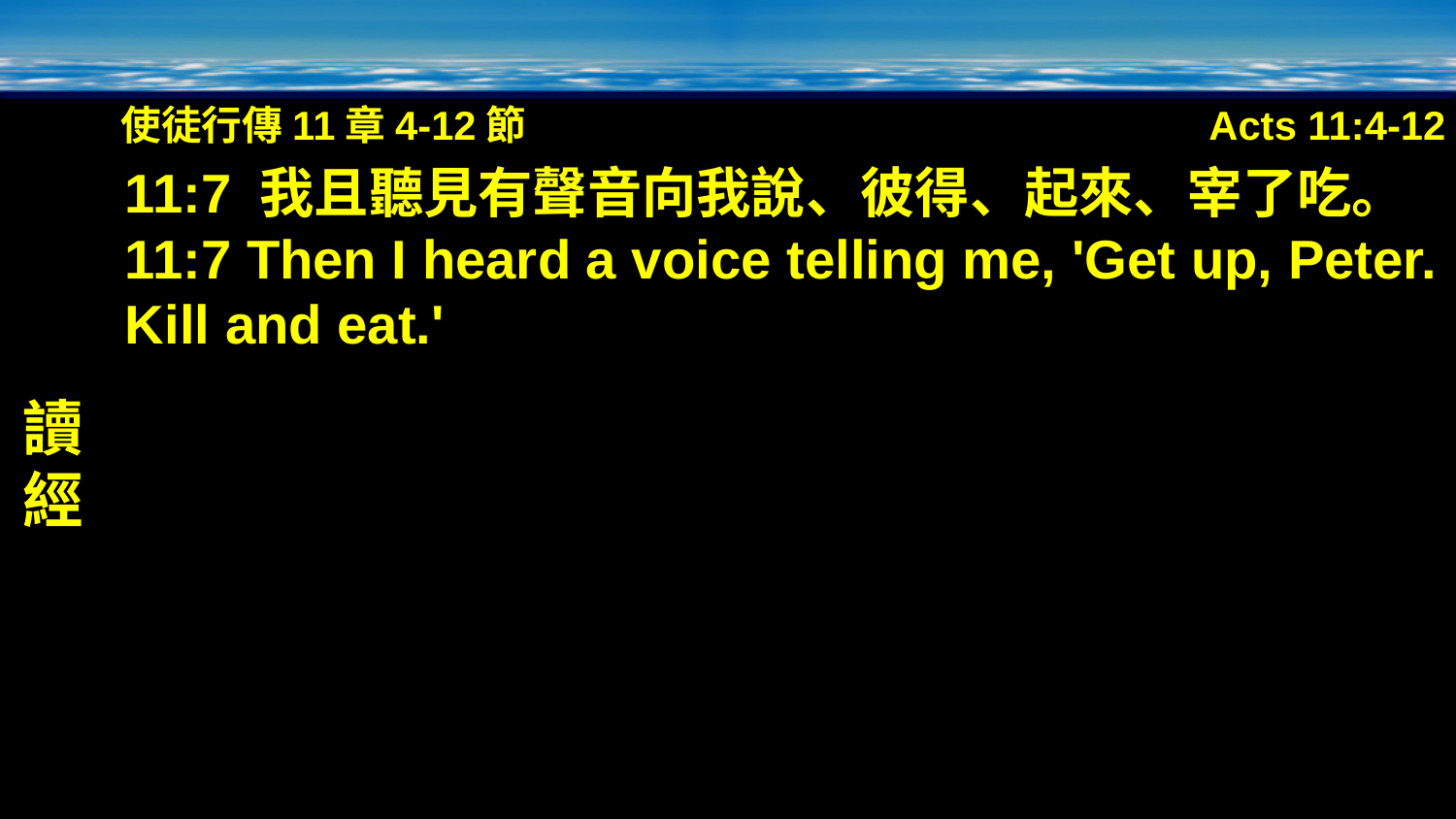

使徒行傳11章4-12節
Acts 11:4-12
讀經
11:7 我且聽見有聲音向我說、彼得、起來、宰了吃。
11:7 Then I heard a voice telling me, 'Get up, Peter. Kill and eat.'